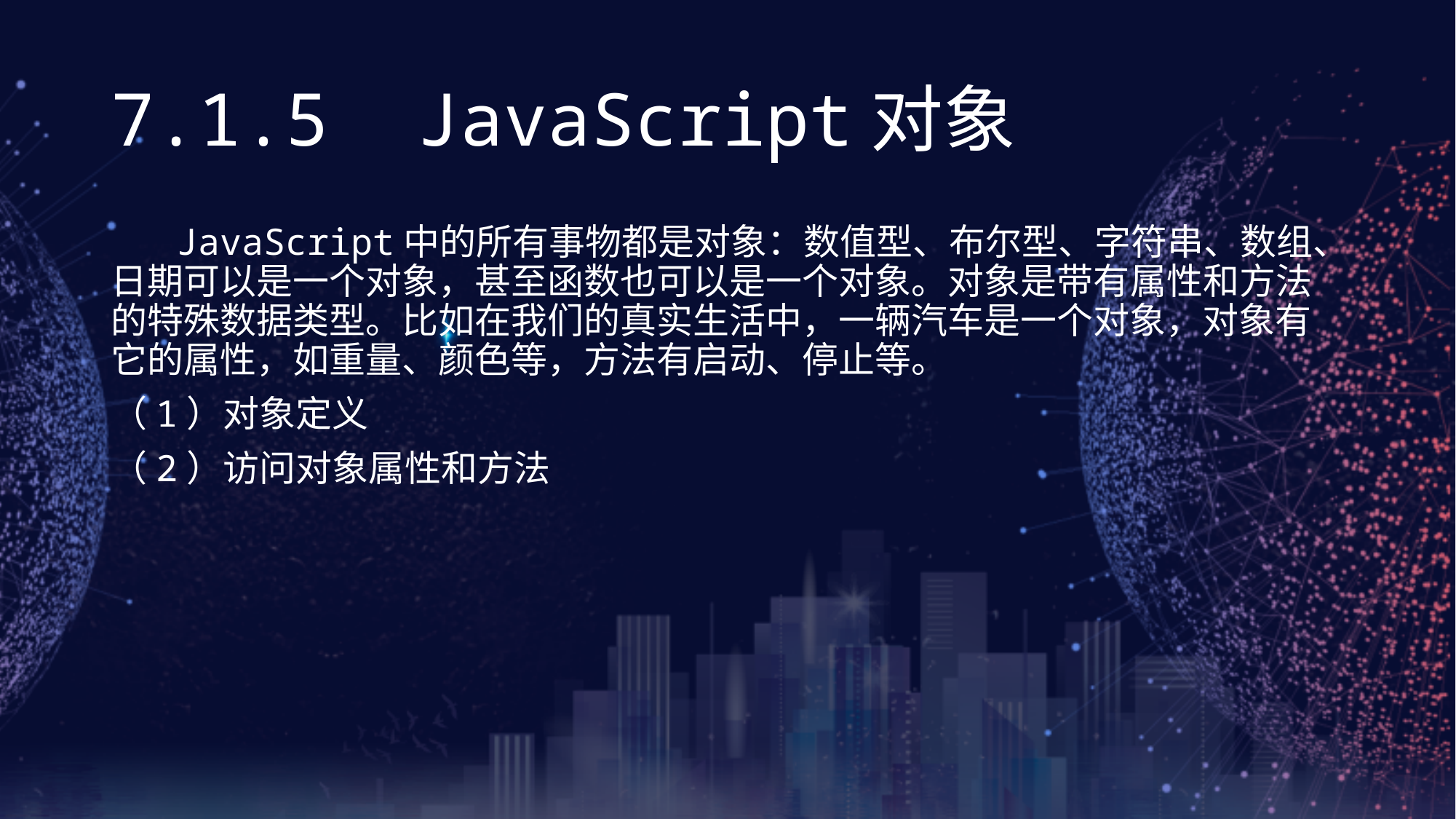

# 7.1.5  JavaScript对象
   JavaScript中的所有事物都是对象：数值型、布尔型、字符串、数组、日期可以是一个对象，甚至函数也可以是一个对象。对象是带有属性和方法的特殊数据类型。比如在我们的真实生活中，一辆汽车是一个对象，对象有它的属性，如重量、颜色等，方法有启动、停止等。
（1）对象定义
（2）访问对象属性和方法